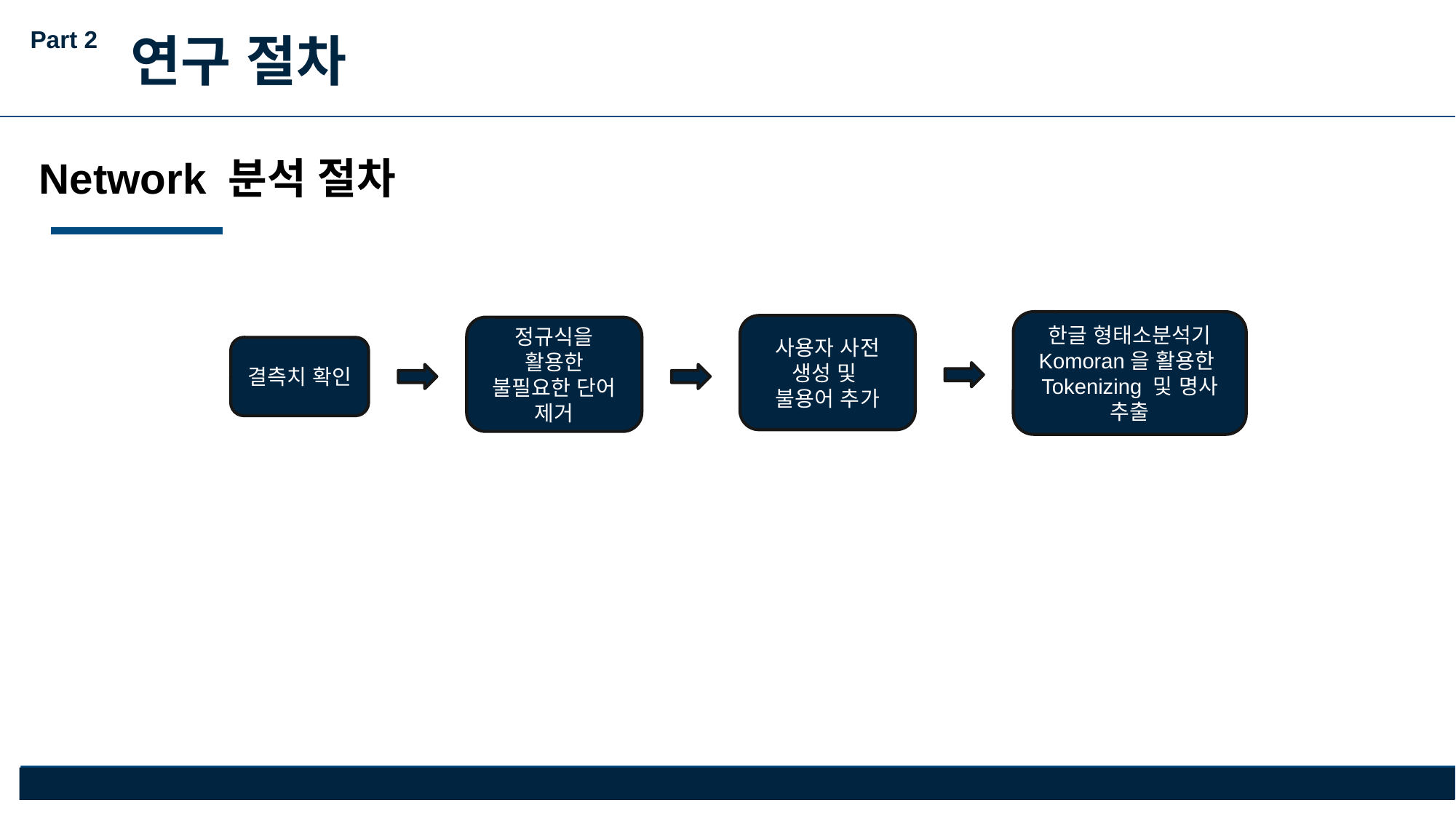

Part 2
연구 절차
Network 분석 절차
한글 형태소분석기 Komoran을 활용한
Tokenizing 및 명사 추출
사용자 사전 생성 및
불용어 추가
정규식을 활용한 불필요한 단어 제거
결측치 확인